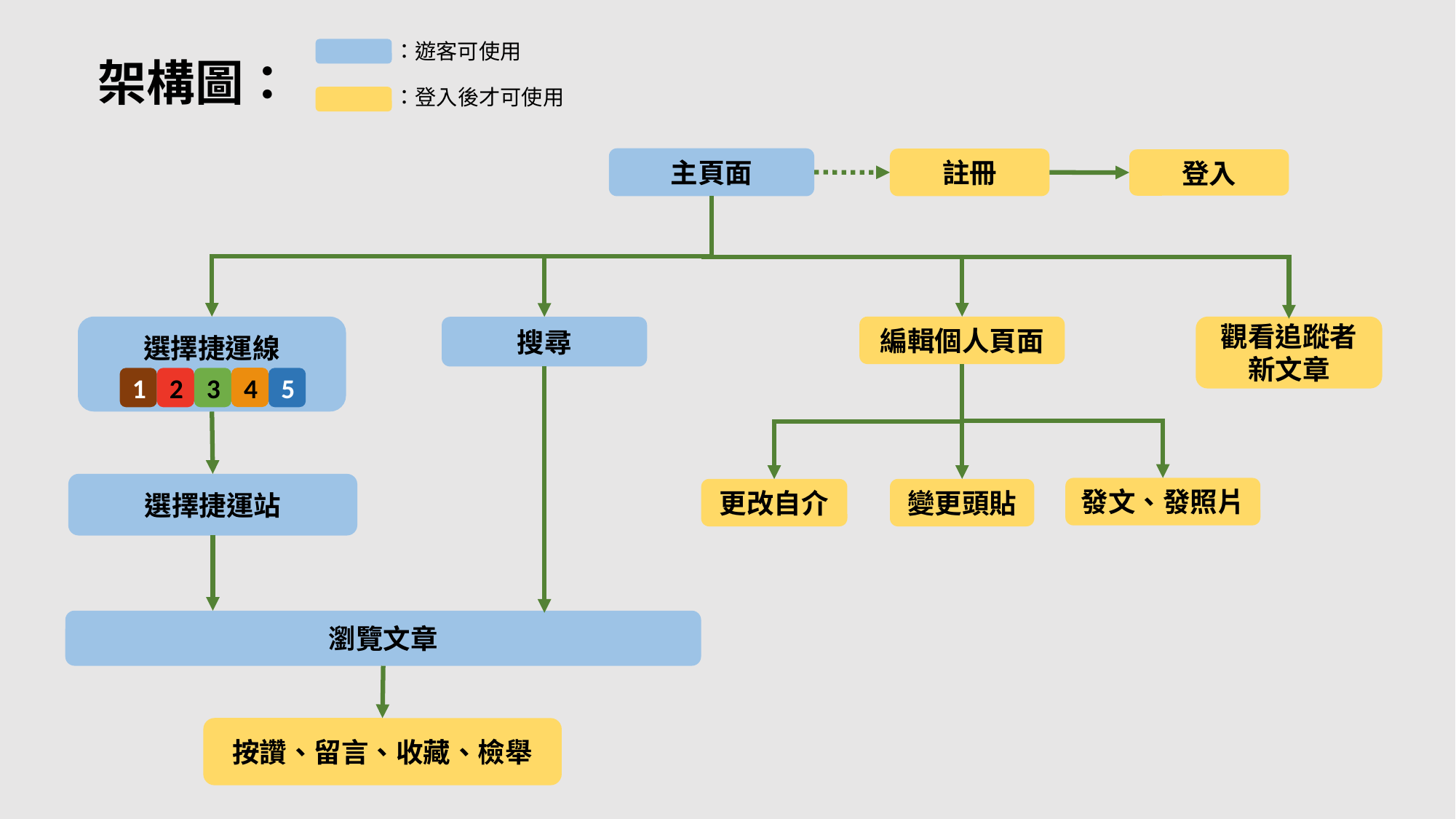

：遊客可使用

架構圖：
：登入後才可使用

主頁面
註冊
登入
觀看追蹤者新文章
選擇捷運線

編輯個人頁面
搜尋
4
1
2
3
5
選擇捷運站
發文、發照片
更改自介
變更頭貼
瀏覽文章
按讚、留言、收藏、檢舉